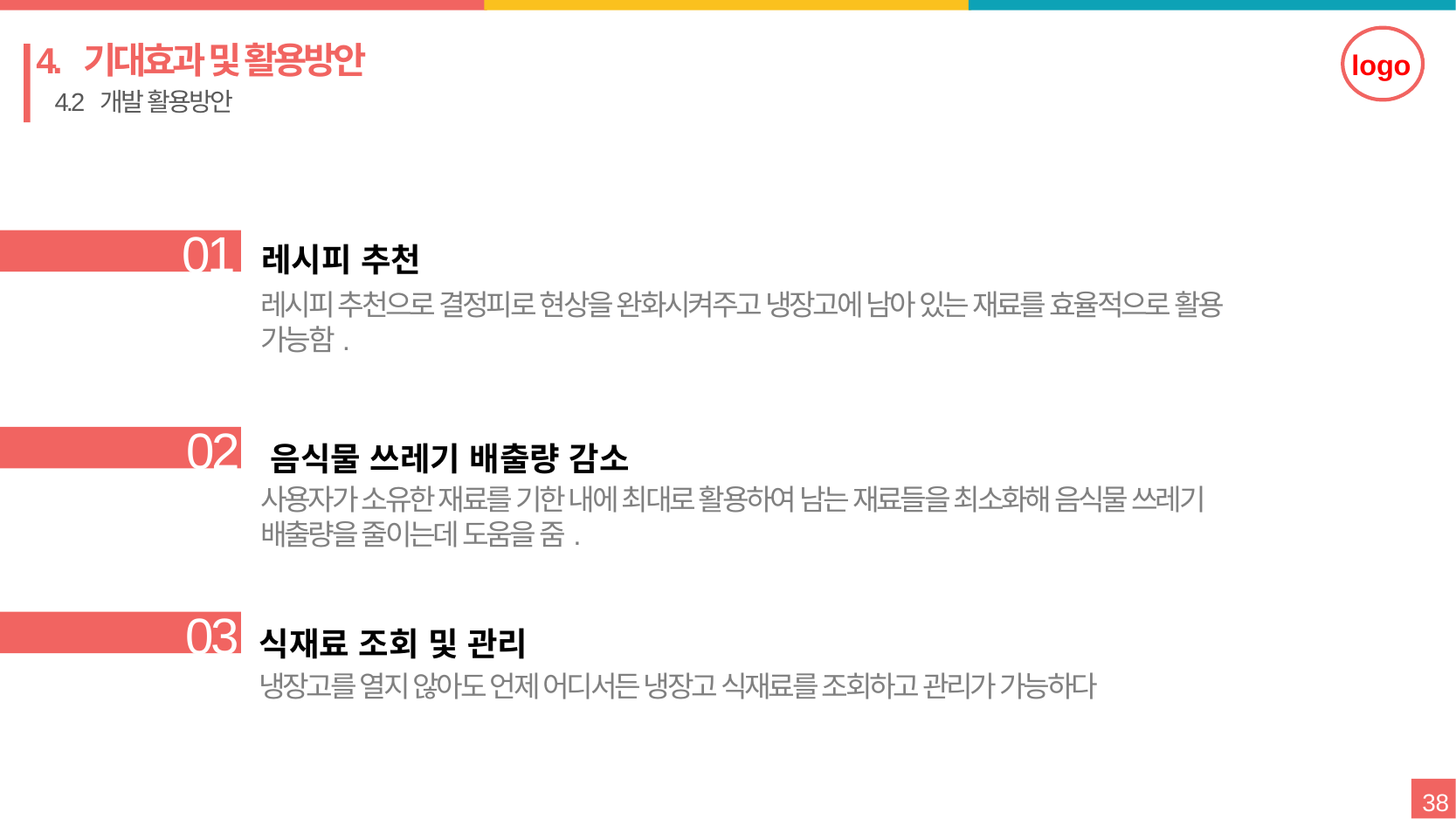

4.  기대효과 및 활용방안
     4.2  개발 활용방안

레시피 추천
01

음식물 쓰레기 배출량 감소
03

02

레시피 추천으로 결정피로 현상을 완화시켜주고 냉장고에 남아 있는 재료를 효율적으로 활용 가능함.
사용자가 소유한 재료를 기한 내에 최대로 활용하여 남는 재료들을 최소화해 음식물 쓰레기 배출량을 줄이는데 도움을 줌.
식재료 조회 및 관리
냉장고를 열지 않아도 언제 어디서든 냉장고 식재료를 조회하고 관리가 가능하다
38